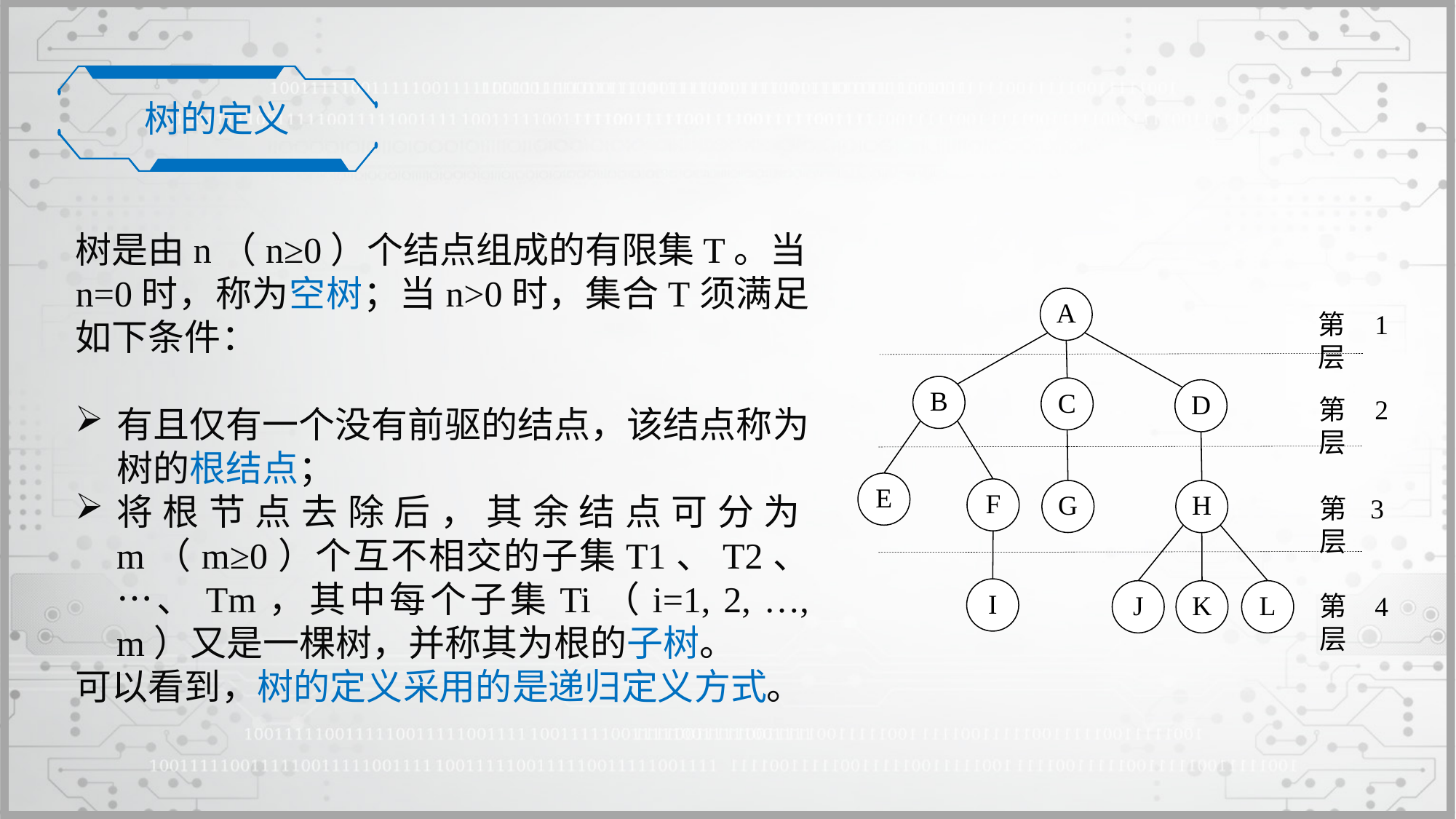

树的定义
树是由n（n≥0）个结点组成的有限集T。当n=0时，称为空树；当n>0时，集合T须满足如下条件：

有且仅有一个没有前驱的结点，该结点称为树的根结点；
将根节点去除后，其余结点可分为m（m≥0）个互不相交的子集T1、T2、…、Tm，其中每个子集Ti（i=1, 2, …, m）又是一棵树，并称其为根的子树。
可以看到，树的定义采用的是递归定义方式。

A
第1层

B
C
D
第2层

E
F
G
H
第3层

I
J
K
L
第4层